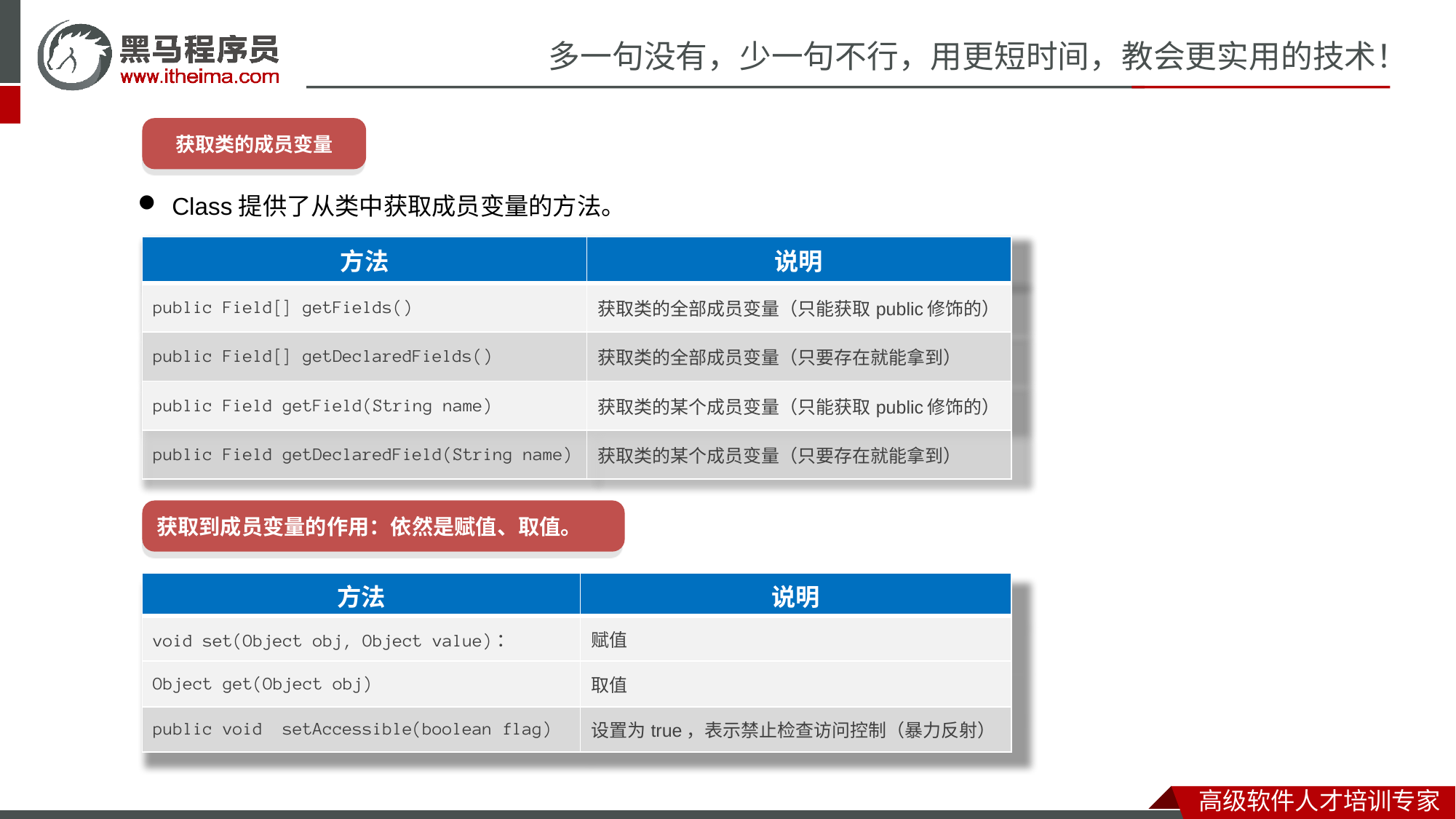

获取类的成员变量
Class提供了从类中获取成员变量的方法。
| 方法 | 说明 |
| --- | --- |
| public Field[] getFields​() | 获取类的全部成员变量（只能获取public修饰的） |
| public Field[] getDeclaredFields​() | 获取类的全部成员变量（只要存在就能拿到） |
| public Field getField​(String name) | 获取类的某个成员变量（只能获取public修饰的） |
| public Field getDeclaredField​(String name) | 获取类的某个成员变量（只要存在就能拿到） |
获取到成员变量的作用：依然是赋值、取值。
| 方法 | 说明 |
| --- | --- |
| void set​(Object obj, Object value)： | 赋值 |
| Object get​(Object obj) | 取值 |
| public void setAccessible(boolean flag) | 设置为true，表示禁止检查访问控制（暴力反射） |